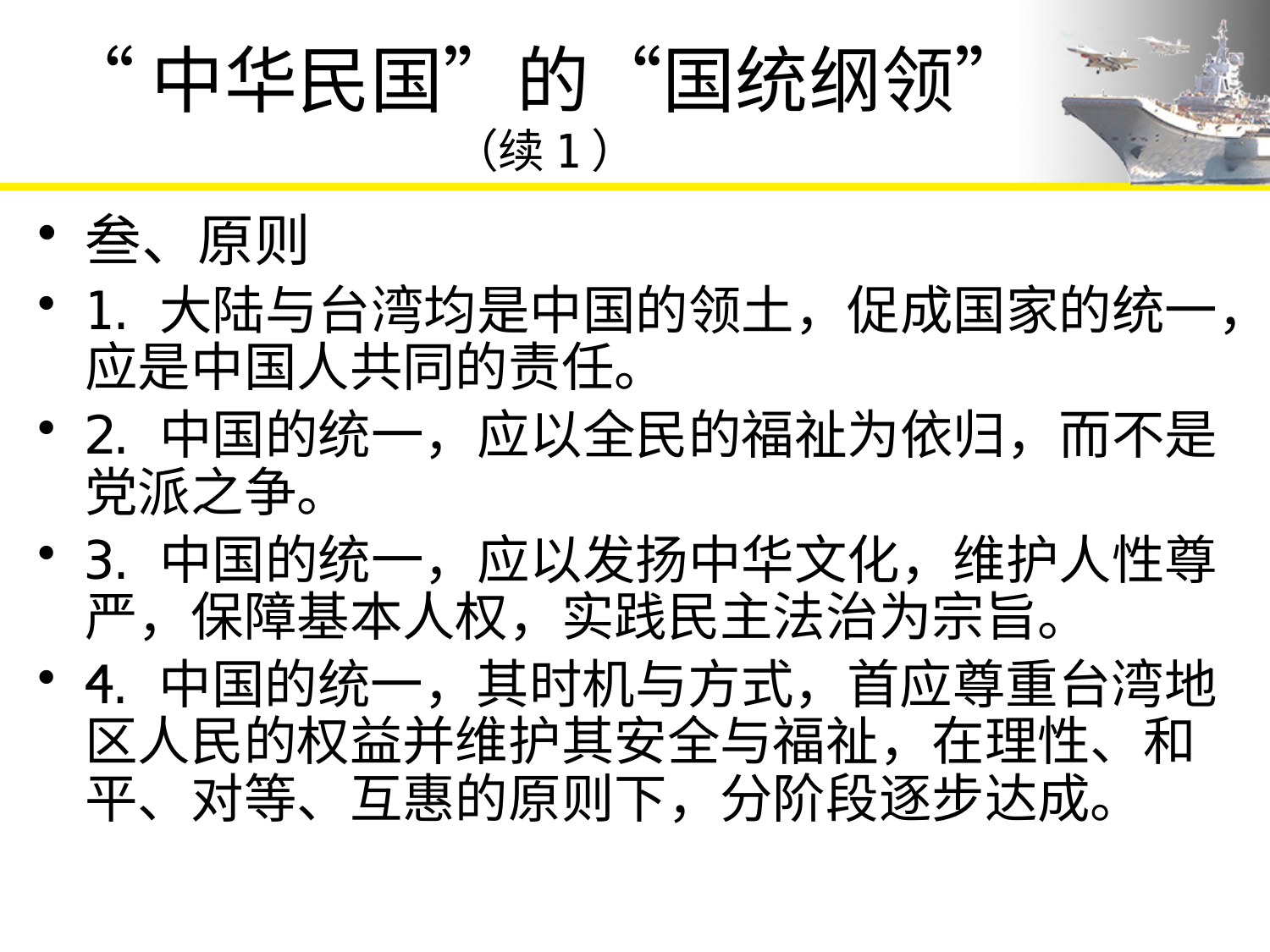

# “中华民国”的“国统纲领”（续1）
叁、原则
1. 大陆与台湾均是中国的领土，促成国家的统一，应是中国人共同的责任。
2. 中国的统一，应以全民的福祉为依归，而不是党派之争。
3. 中国的统一，应以发扬中华文化，维护人性尊严，保障基本人权，实践民主法治为宗旨。
4. 中国的统一，其时机与方式，首应尊重台湾地区人民的权益并维护其安全与福祉，在理性、和平、对等、互惠的原则下，分阶段逐步达成。